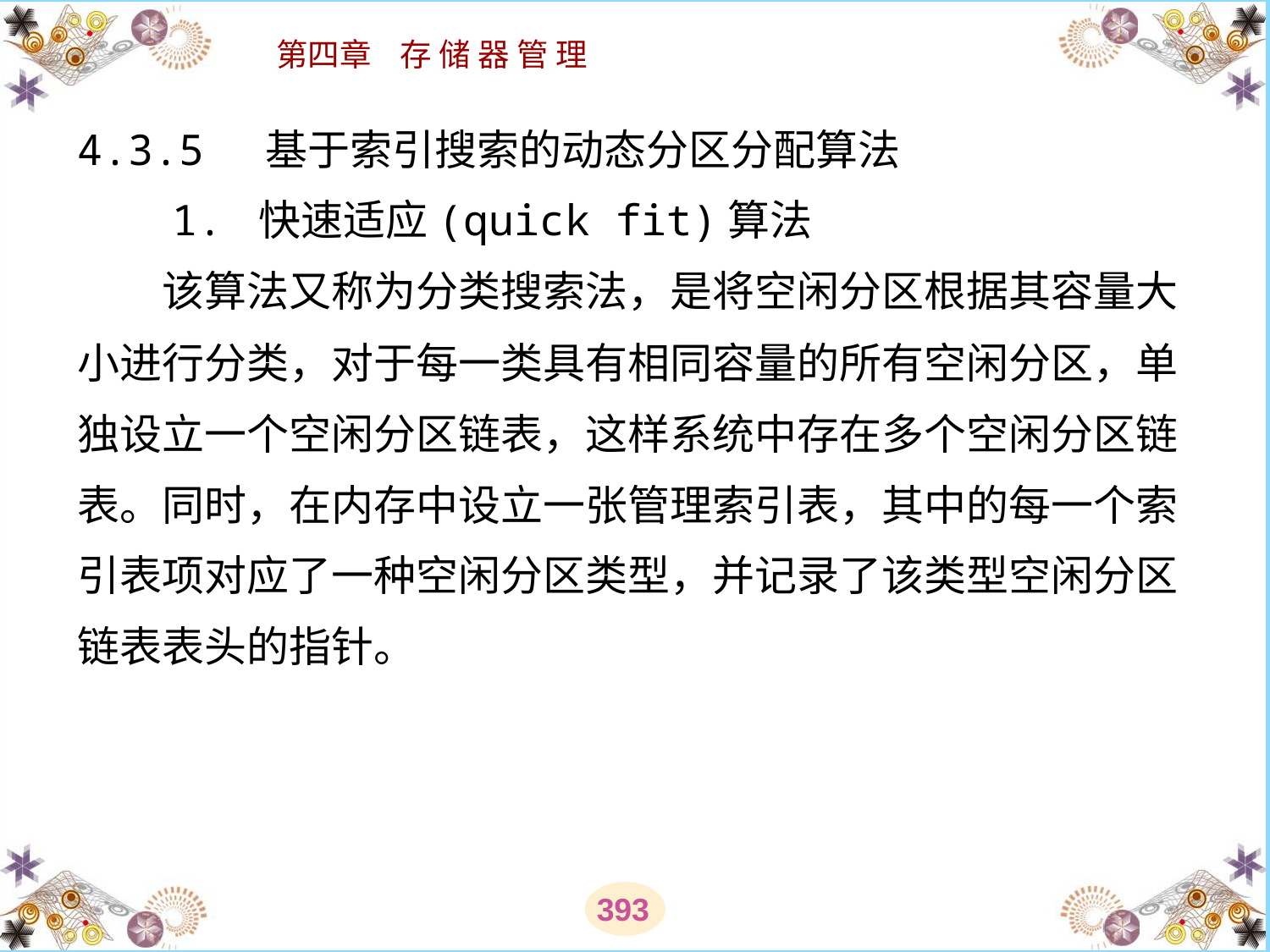

# 4.3.5  基于索引搜索的动态分区分配算法 　　1. 快速适应(quick fit)算法 　　该算法又称为分类搜索法，是将空闲分区根据其容量大小进行分类，对于每一类具有相同容量的所有空闲分区，单独设立一个空闲分区链表，这样系统中存在多个空闲分区链表。同时，在内存中设立一张管理索引表，其中的每一个索引表项对应了一种空闲分区类型，并记录了该类型空闲分区链表表头的指针。